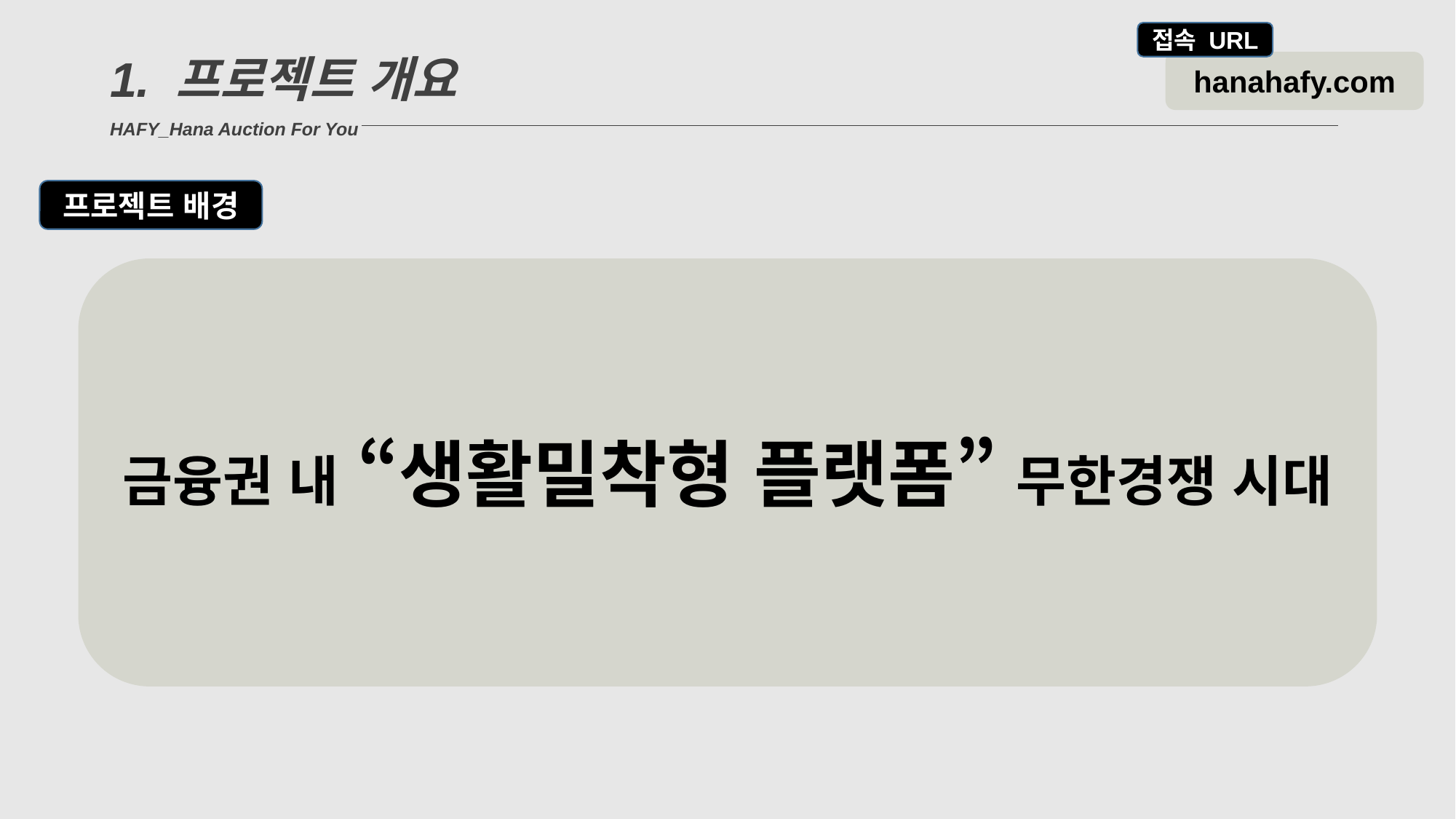

1. 프로젝트 개요
HAFY_Hana Auction For You
프로젝트 배경
금융권 내 “생활밀착형 플랫폼” 무한경쟁 시대